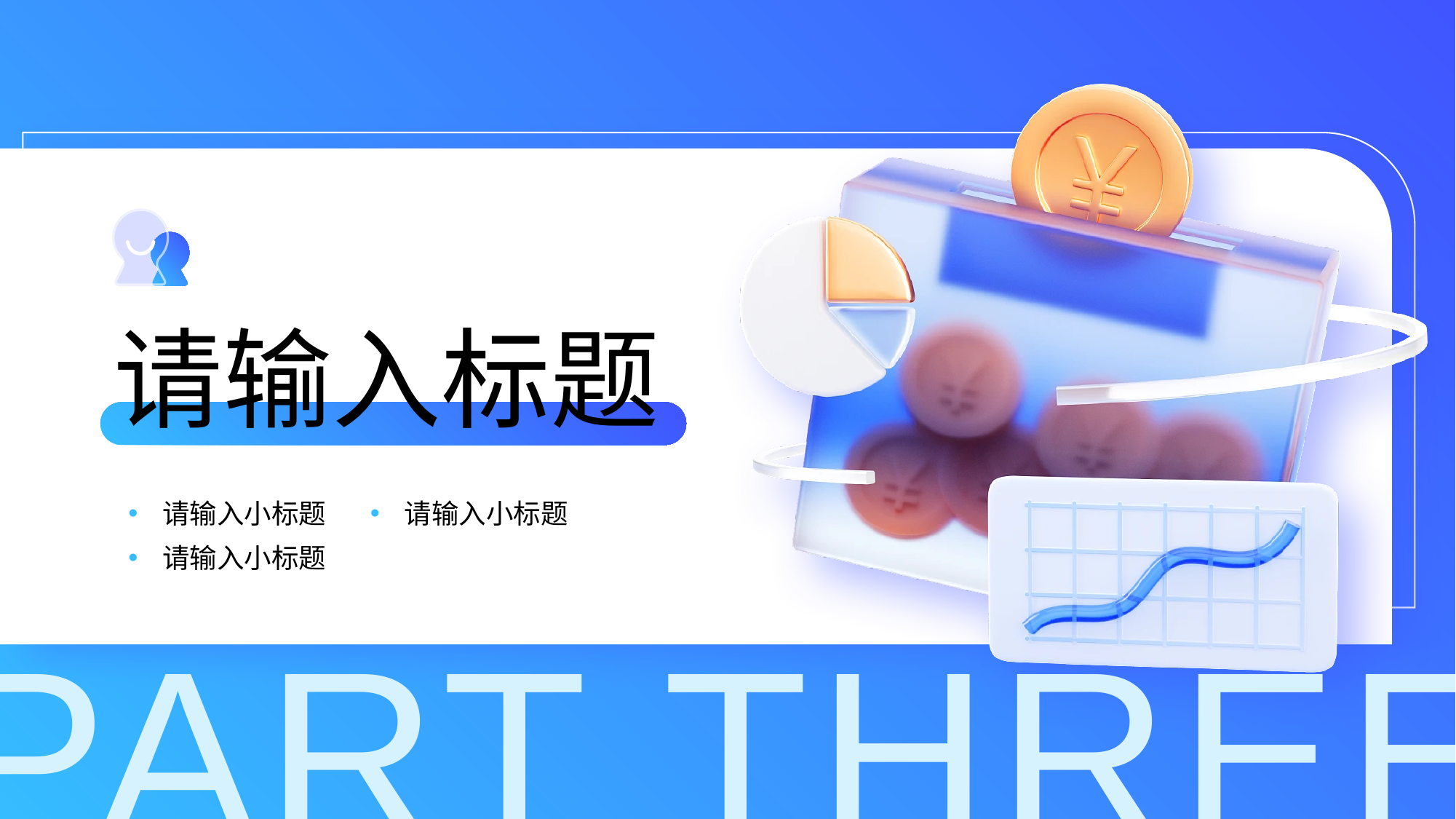

# 请输入标题
请输入小标题
请输入小标题
请输入小标题
PART THREE